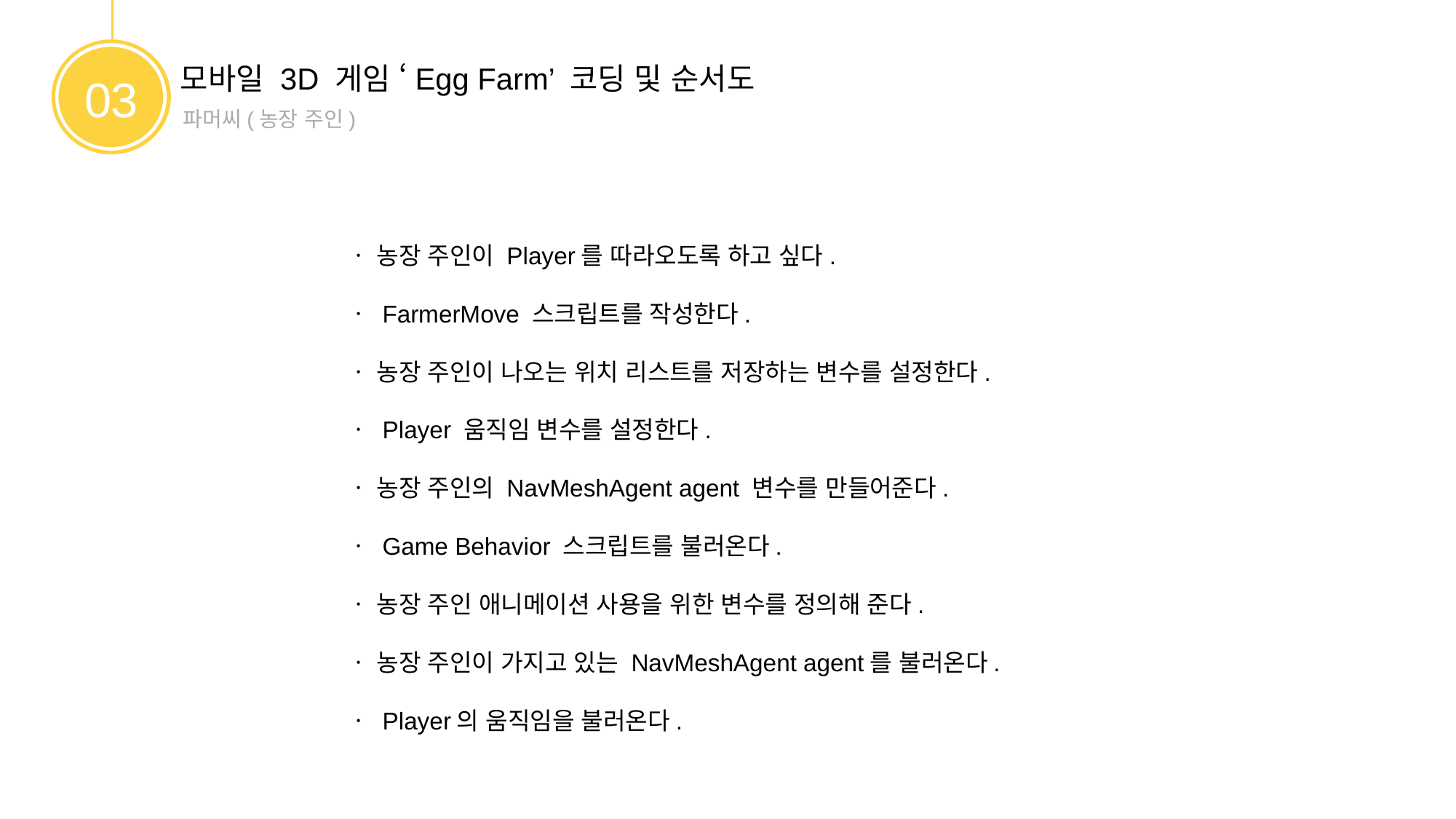

모바일 3D 게임 ‘Egg Farm’ 코딩 및 순서도
03
파머씨(농장 주인)
ㆍ 농장 주인이 Player를 따라오도록 하고 싶다.
ㆍ FarmerMove 스크립트를 작성한다.
ㆍ 농장 주인이 나오는 위치 리스트를 저장하는 변수를 설정한다.
ㆍ Player 움직임 변수를 설정한다.
ㆍ 농장 주인의 NavMeshAgent agent 변수를 만들어준다.
ㆍ Game Behavior 스크립트를 불러온다.
ㆍ 농장 주인 애니메이션 사용을 위한 변수를 정의해 준다.
ㆍ 농장 주인이 가지고 있는 NavMeshAgent agent를 불러온다.
ㆍ Player의 움직임을 불러온다.